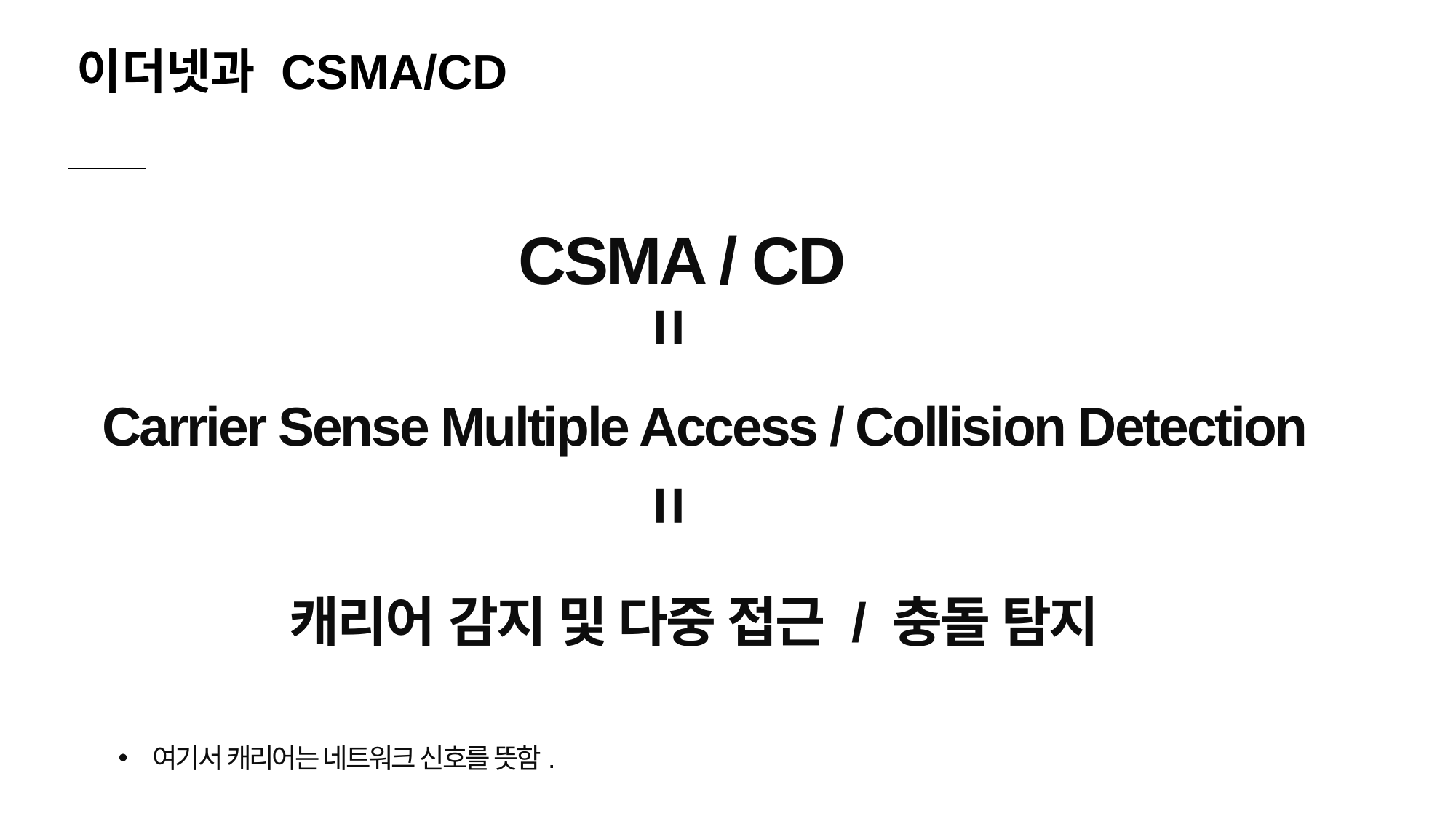

이더넷과 CSMA/CD
CSMA / CD
=
Carrier Sense Multiple Access / Collision Detection
=
캐리어 감지 및 다중 접근 / 충돌 탐지
여기서 캐리어는 네트워크 신호를 뜻함.